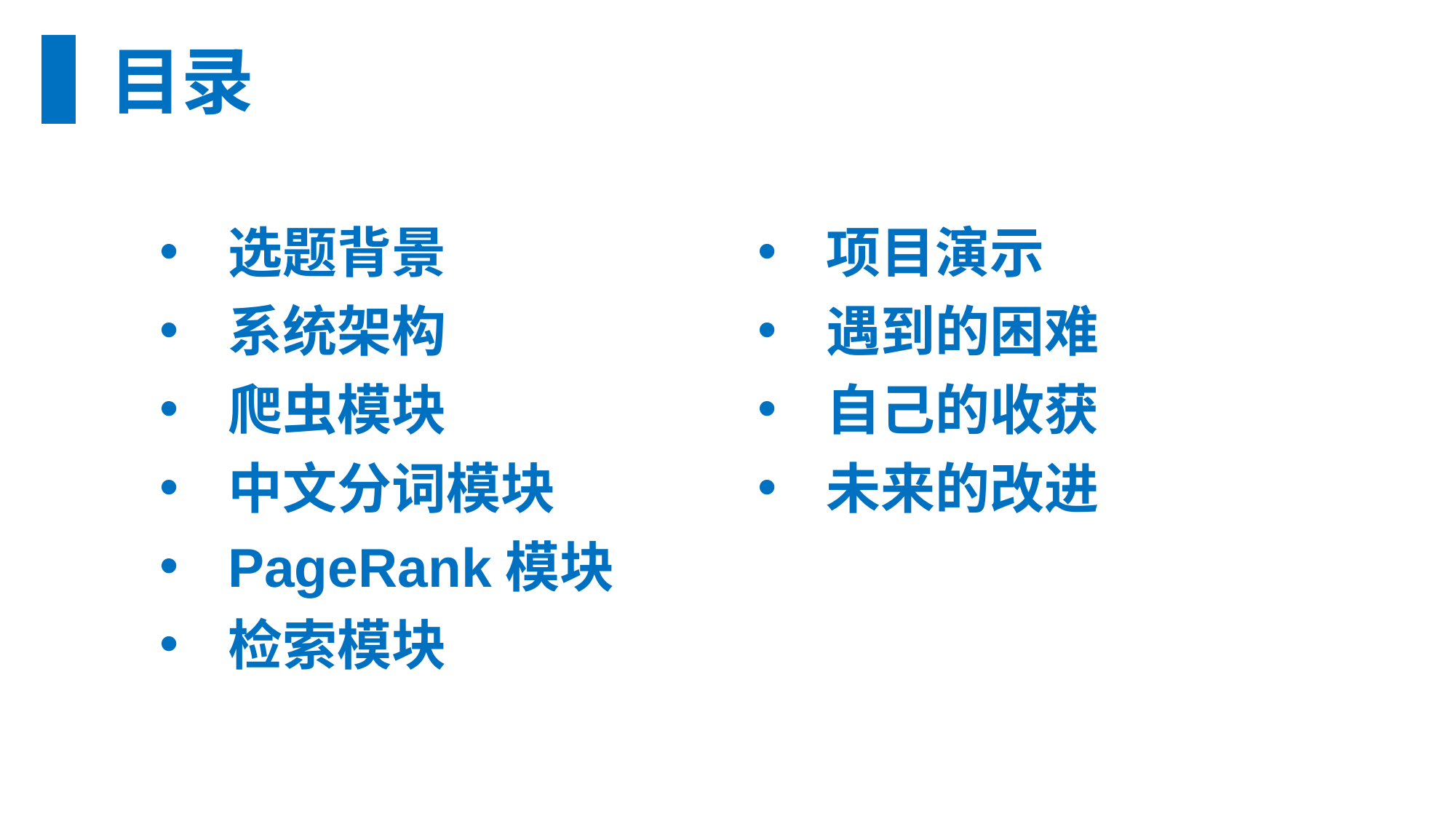

目录

选题背景
系统架构
爬虫模块
中文分词模块
PageRank模块
检索模块
项目演示
遇到的困难
自己的收获
未来的改进